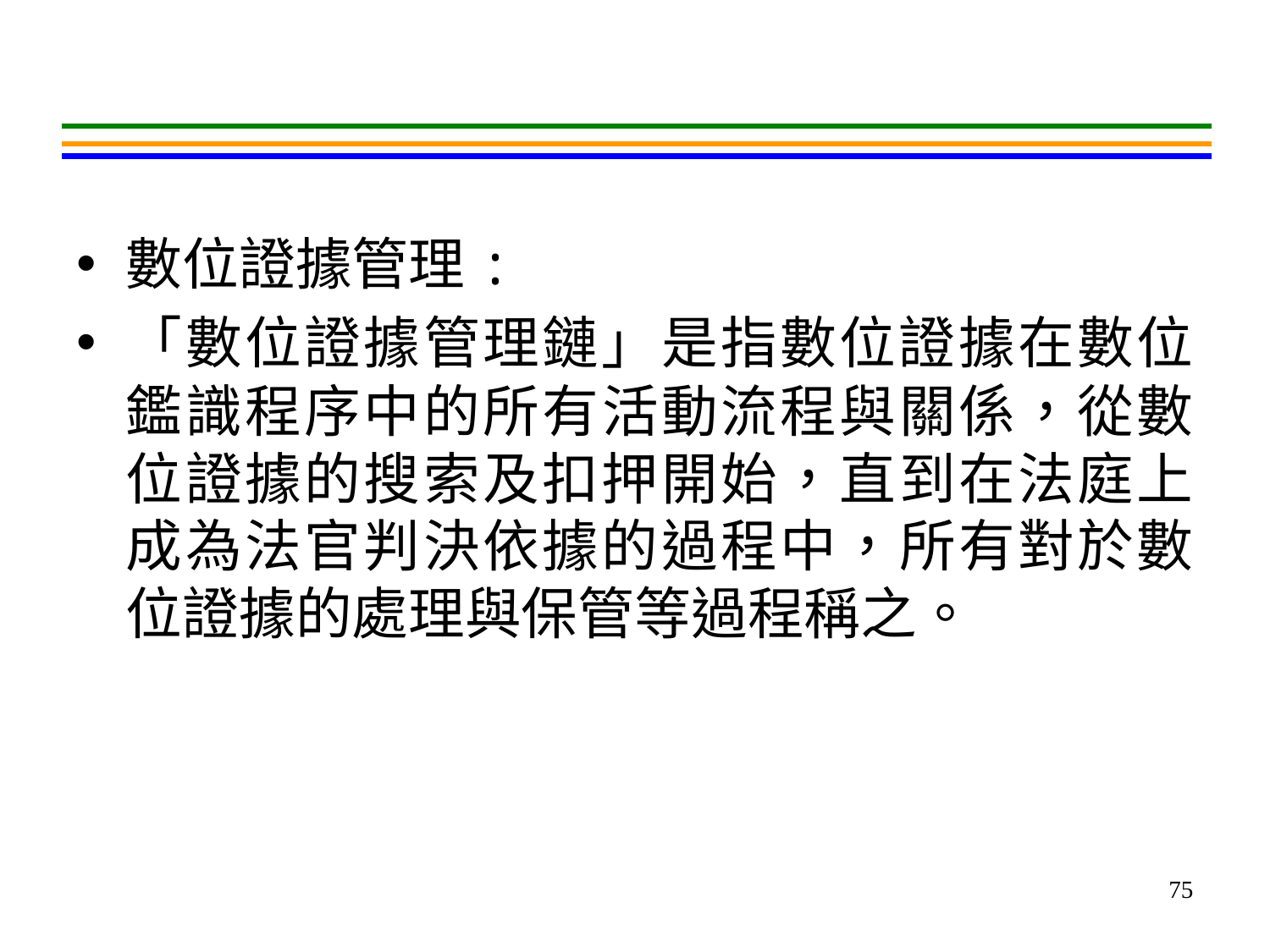

#
數位證據管理:
「數位證據管理鏈」是指數位證據在數位鑑識程序中的所有活動流程與關係，從數位證據的搜索及扣押開始，直到在法庭上成為法官判決依據的過程中，所有對於數位證據的處理與保管等過程稱之。
75